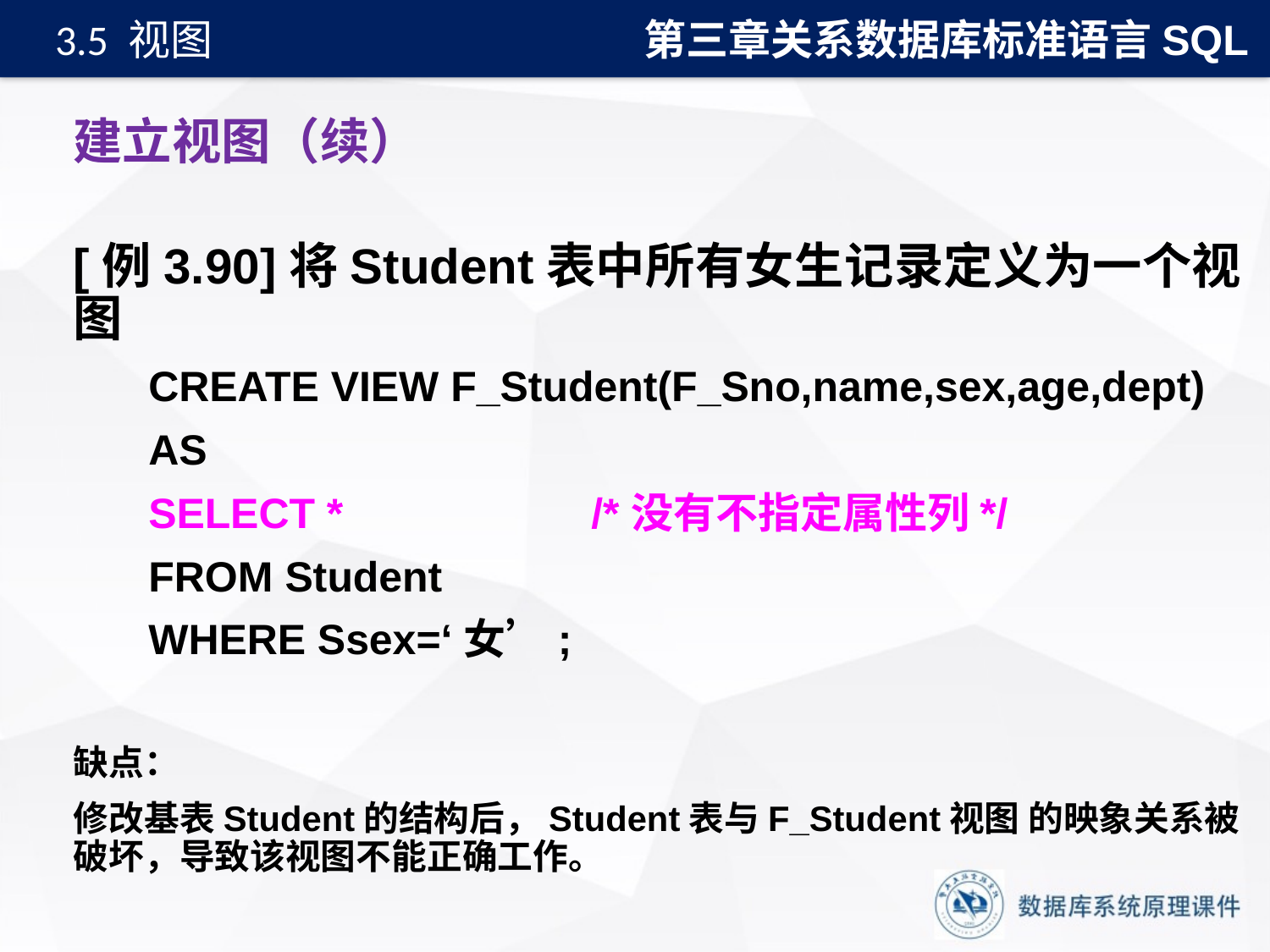

第三章关系数据库标准语言SQL
3.5 视图
# 建立视图（续）
[例3.90]将Student表中所有女生记录定义为一个视图
CREATE VIEW F_Student(F_Sno,name,sex,age,dept)
AS
SELECT *                     /*没有不指定属性列*/
FROM Student
WHERE Ssex=‘女’;

缺点：
修改基表Student的结构后，Student表与F_Student视图 的映象关系被破坏，导致该视图不能正确工作。